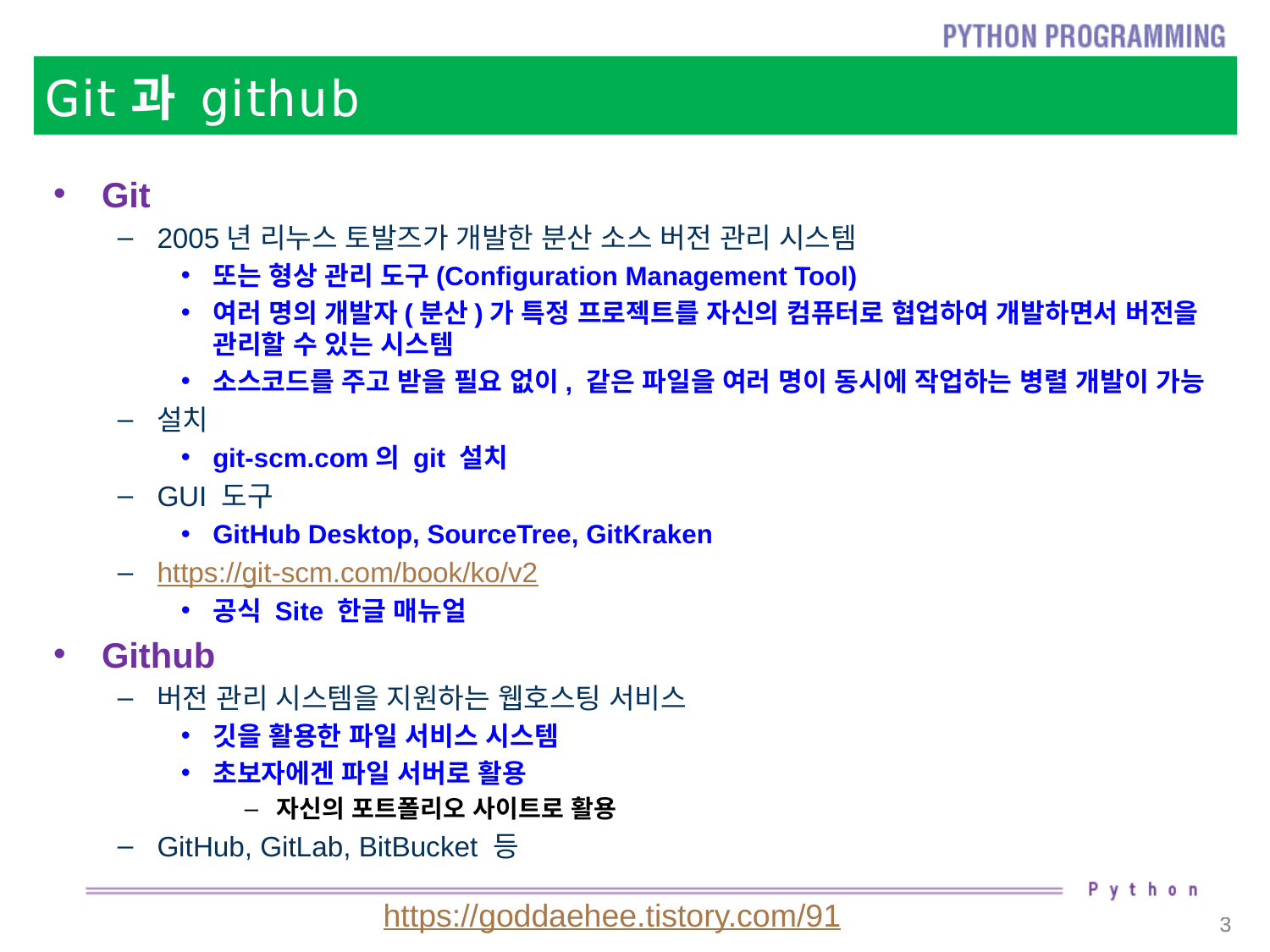

# Git과 github
Git
2005년 리누스 토발즈가 개발한 분산 소스 버전 관리 시스템
또는 형상 관리 도구(Configuration Management Tool)
여러 명의 개발자(분산)가 특정 프로젝트를 자신의 컴퓨터로 협업하여 개발하면서 버전을 관리할 수 있는 시스템
소스코드를 주고 받을 필요 없이, 같은 파일을 여러 명이 동시에 작업하는 병렬 개발이 가능
설치
git-scm.com의 git 설치
GUI 도구
GitHub Desktop, SourceTree, GitKraken
https://git-scm.com/book/ko/v2
공식 Site 한글 매뉴얼
Github
버전 관리 시스템을 지원하는 웹호스팅 서비스
깃을 활용한 파일 서비스 시스템
초보자에겐 파일 서버로 활용
자신의 포트폴리오 사이트로 활용
GitHub, GitLab, BitBucket 등

https://goddaehee.tistory.com/91
3